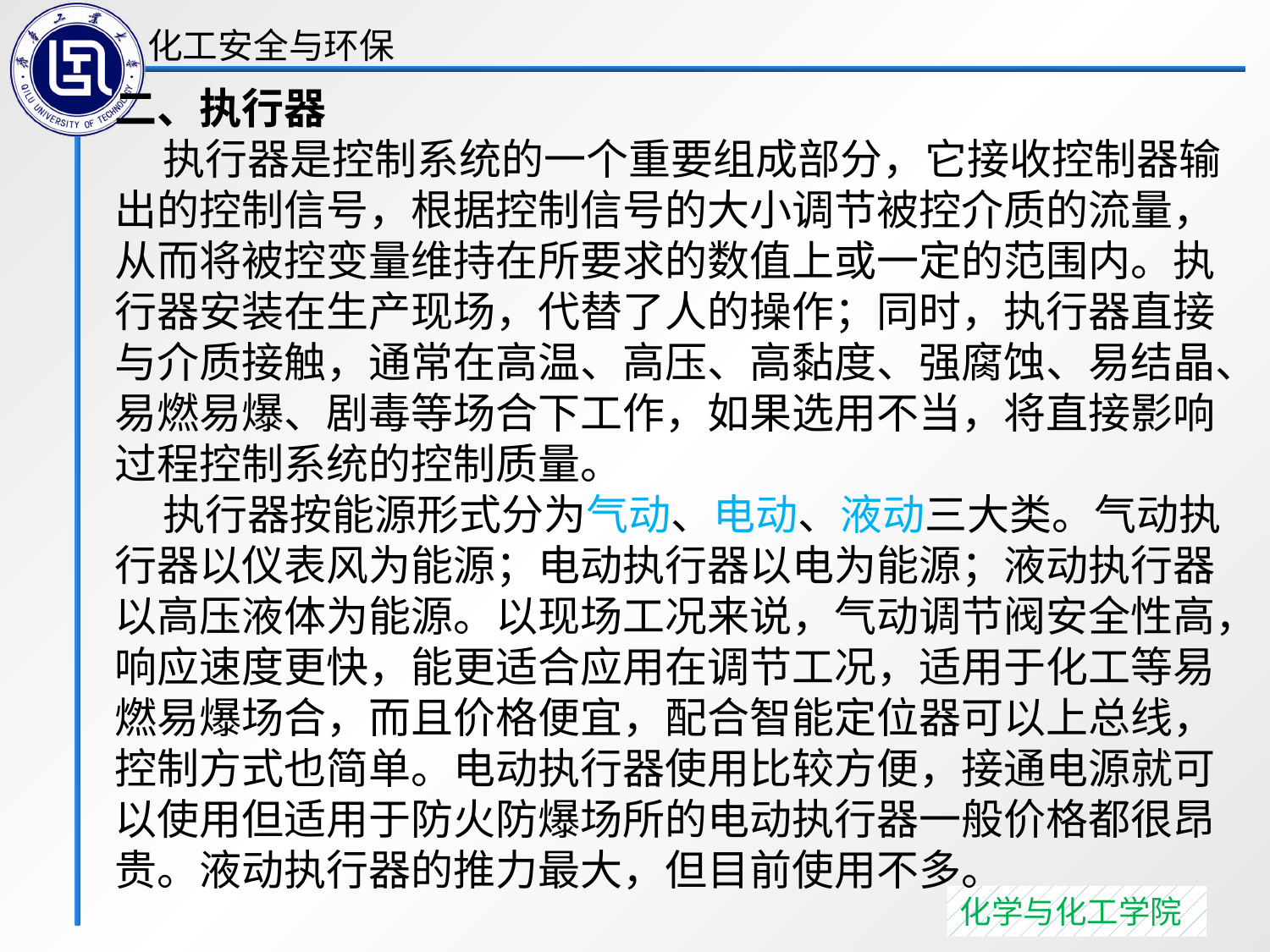

二、执行器
    执行器是控制系统的一个重要组成部分，它接收控制器输出的控制信号，根据控制信号的大小调节被控介质的流量，从而将被控变量维持在所要求的数值上或一定的范围内。执行器安装在生产现场，代替了人的操作；同时，执行器直接与介质接触，通常在高温、高压、高黏度、强腐蚀、易结晶、易燃易爆、剧毒等场合下工作，如果选用不当，将直接影响过程控制系统的控制质量。
    执行器按能源形式分为气动、电动、液动三大类。气动执行器以仪表风为能源；电动执行器以电为能源；液动执行器以高压液体为能源。以现场工况来说，气动调节阀安全性高，响应速度更快，能更适合应用在调节工况，适用于化工等易燃易爆场合，而且价格便宜，配合智能定位器可以上总线，控制方式也简单。电动执行器使用比较方便，接通电源就可以使用但适用于防火防爆场所的电动执行器一般价格都很昂贵。液动执行器的推力最大，但目前使用不多。